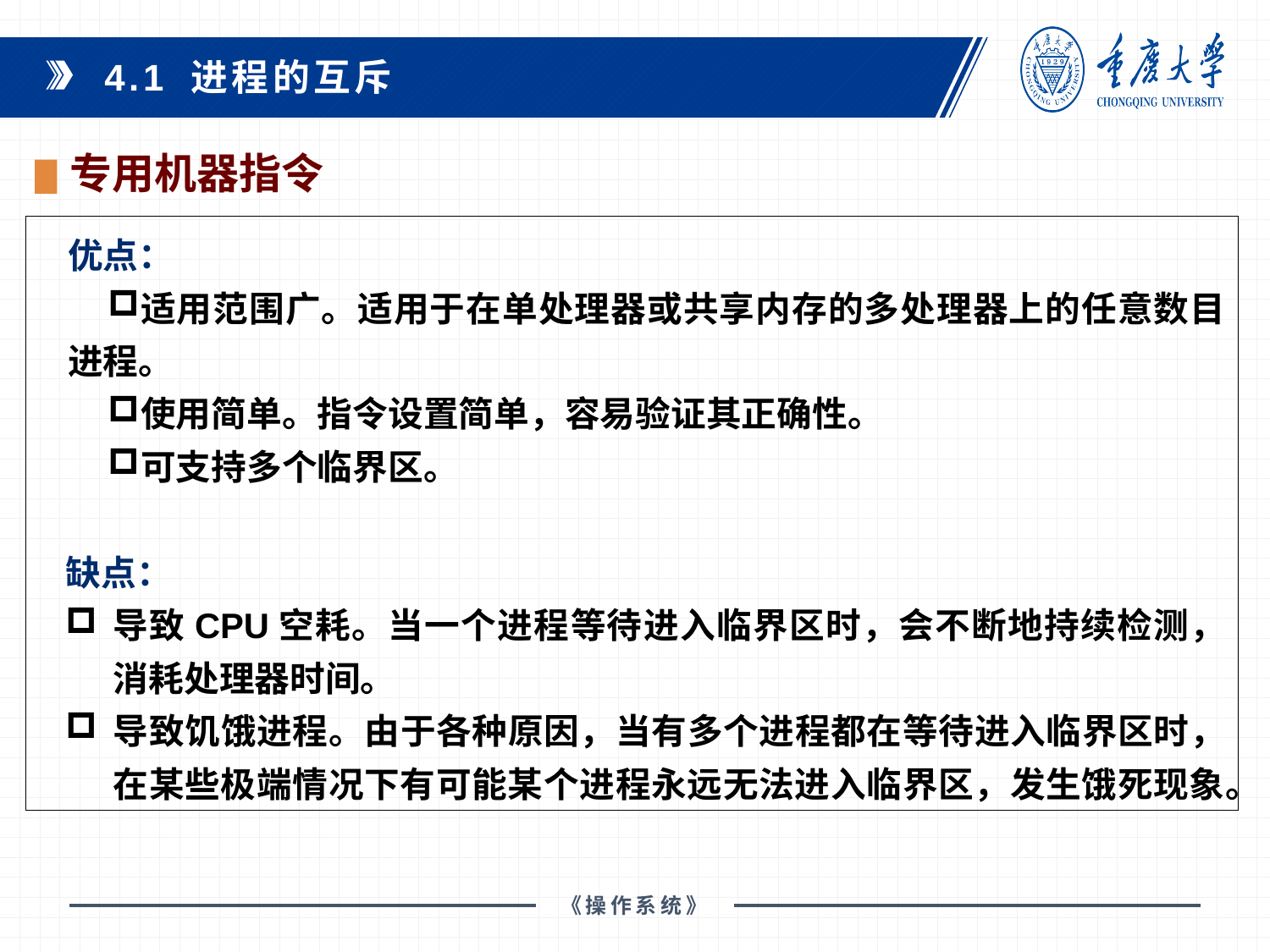

4.1 进程的互斥
专用机器指令

优点：
适用范围广。适用于在单处理器或共享内存的多处理器上的任意数目进程。
使用简单。指令设置简单，容易验证其正确性。
可支持多个临界区。

缺点：
导致CPU空耗。当一个进程等待进入临界区时，会不断地持续检测，消耗处理器时间。
导致饥饿进程。由于各种原因，当有多个进程都在等待进入临界区时，在某些极端情况下有可能某个进程永远无法进入临界区，发生饿死现象。